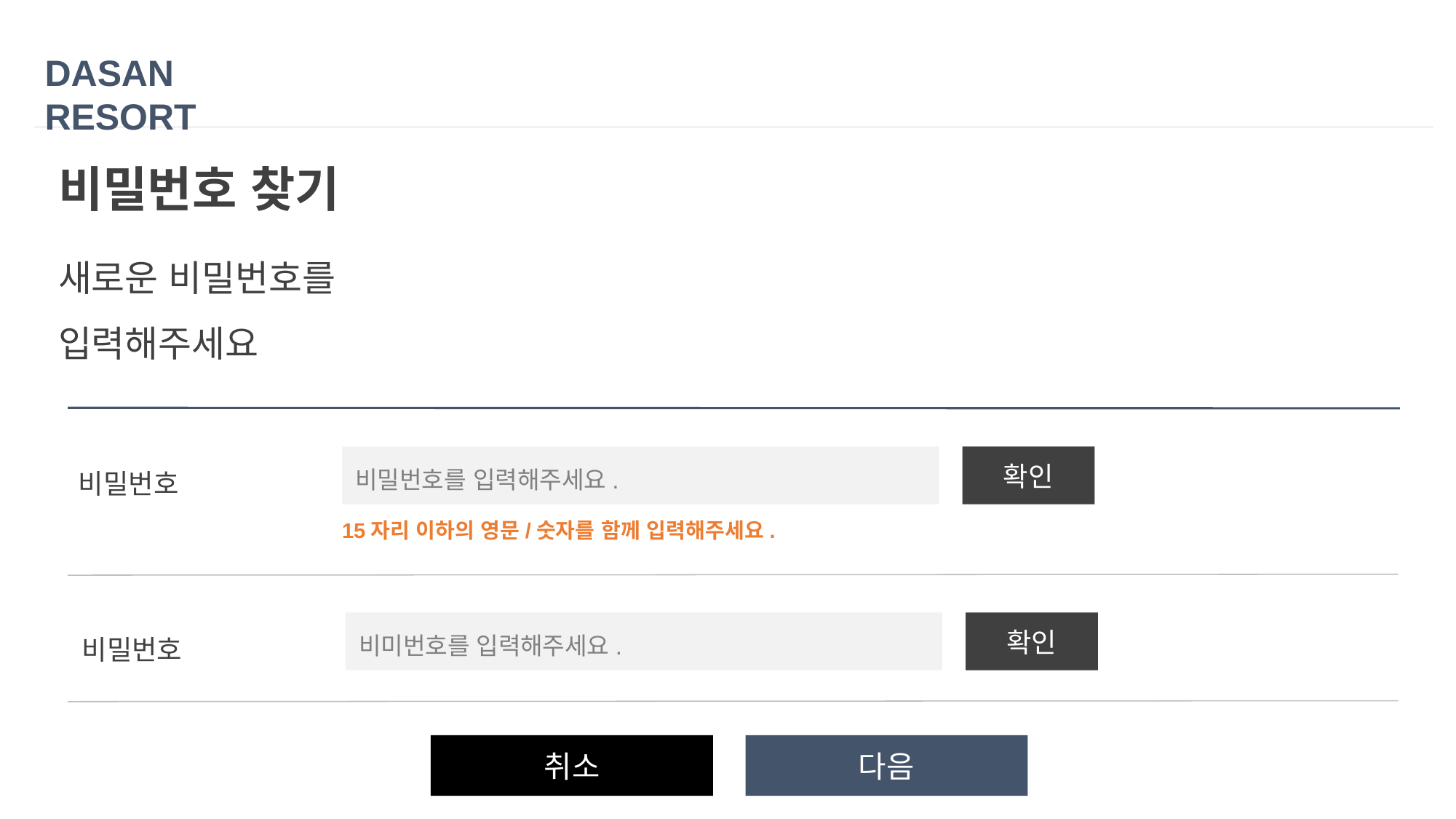

DASAN RESORT
비밀번호 찾기
새로운 비밀번호를
입력해주세요
비밀번호

확인
비밀번호를 입력해주세요.
15자리 이하의 영문/숫자를 함께 입력해주세요.
비밀번호

확인
비미번호를 입력해주세요.
취소
다음